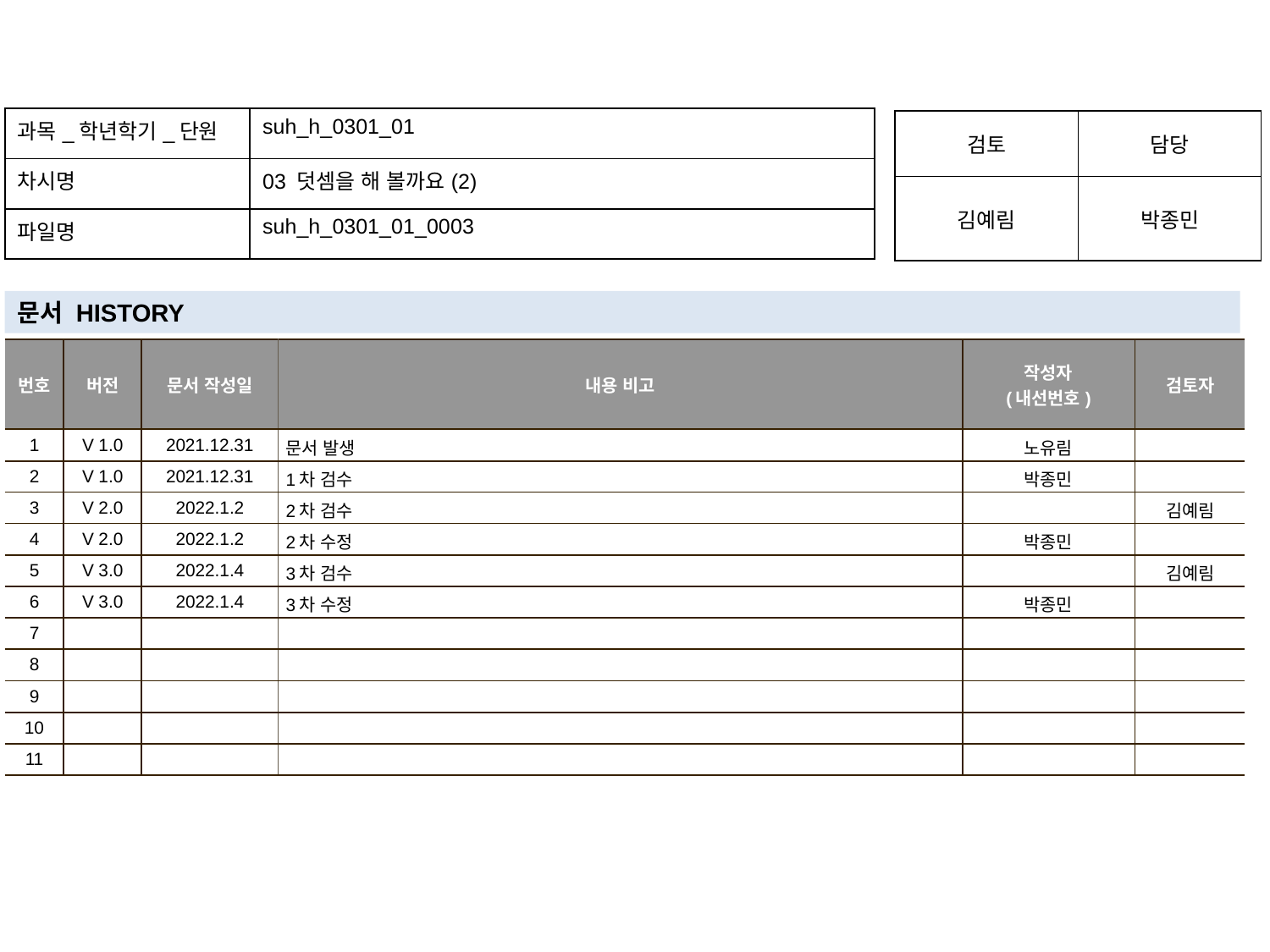

| 과목\_학년학기\_단원 | suh\_h\_0301\_01 |
| --- | --- |
| 차시명 | 03 덧셈을 해 볼까요(2) |
| 파일명 | suh\_h\_0301\_01\_0003 |
| 검토 | 담당 |
| --- | --- |
| 김예림 | 박종민 |
문서 HISTORY
| 번호 | 버전 | 문서 작성일 | 내용 비고 | 작성자 (내선번호) | 검토자 |
| --- | --- | --- | --- | --- | --- |
| 1 | V 1.0 | 2021.12.31 | 문서 발생 | 노유림 |  |
| 2 | V 1.0 | 2021.12.31 | 1차 검수 | 박종민 |  |
| 3 | V 2.0 | 2022.1.2 | 2차 검수 |  | 김예림 |
| 4 | V 2.0 | 2022.1.2 | 2차 수정 | 박종민 |  |
| 5 | V 3.0 | 2022.1.4 | 3차 검수 |  | 김예림 |
| 6 | V 3.0 | 2022.1.4 | 3차 수정 | 박종민 |  |
| 7 |  |  |  |  |  |
| 8 |  |  |  |  |  |
| 9 |  |  |  |  |  |
| 10 |  |  |  |  |  |
| 11 |  |  |  |  |  |